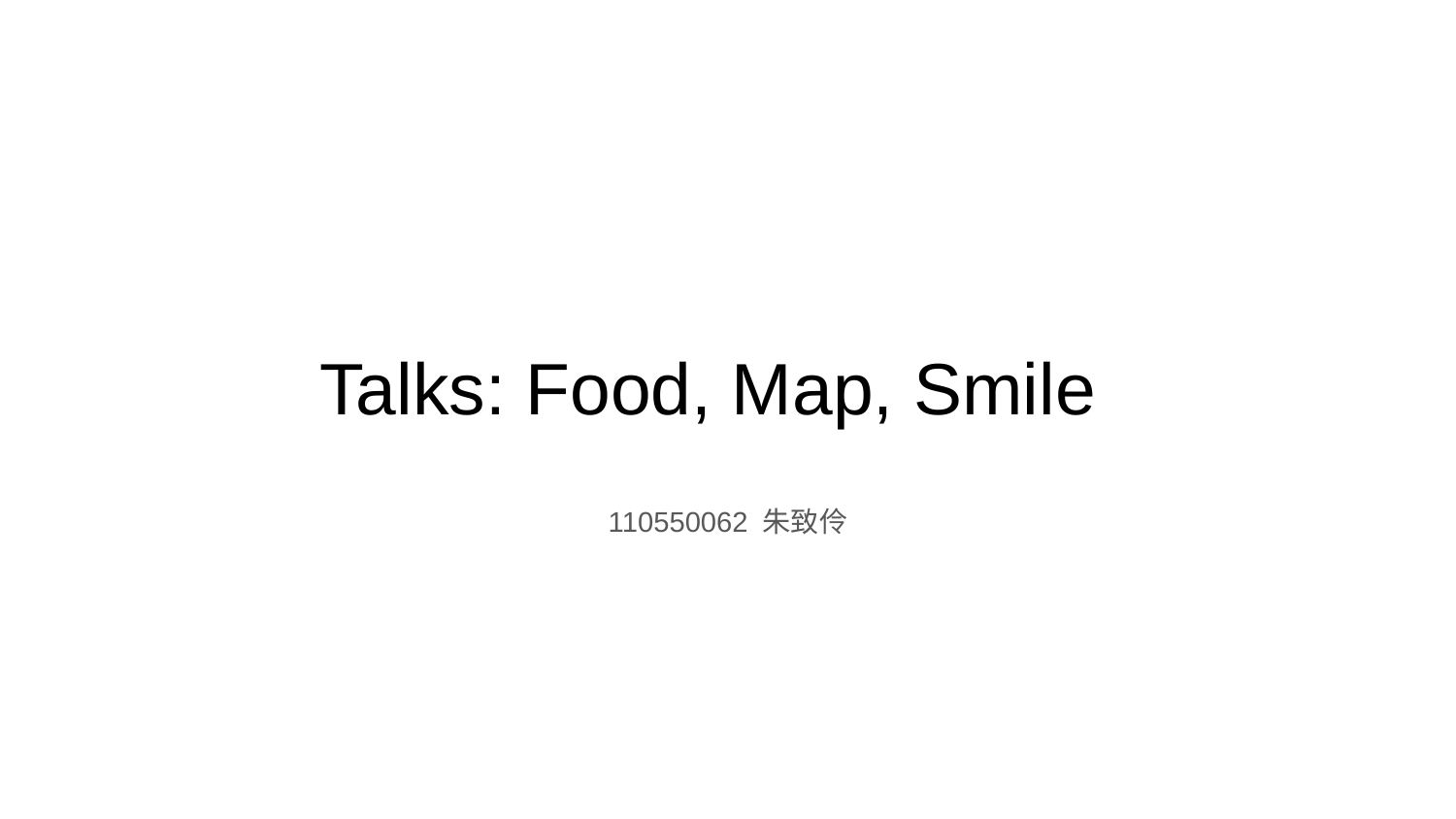

# Talks: Food, Map, Smile
110550062 朱致伶